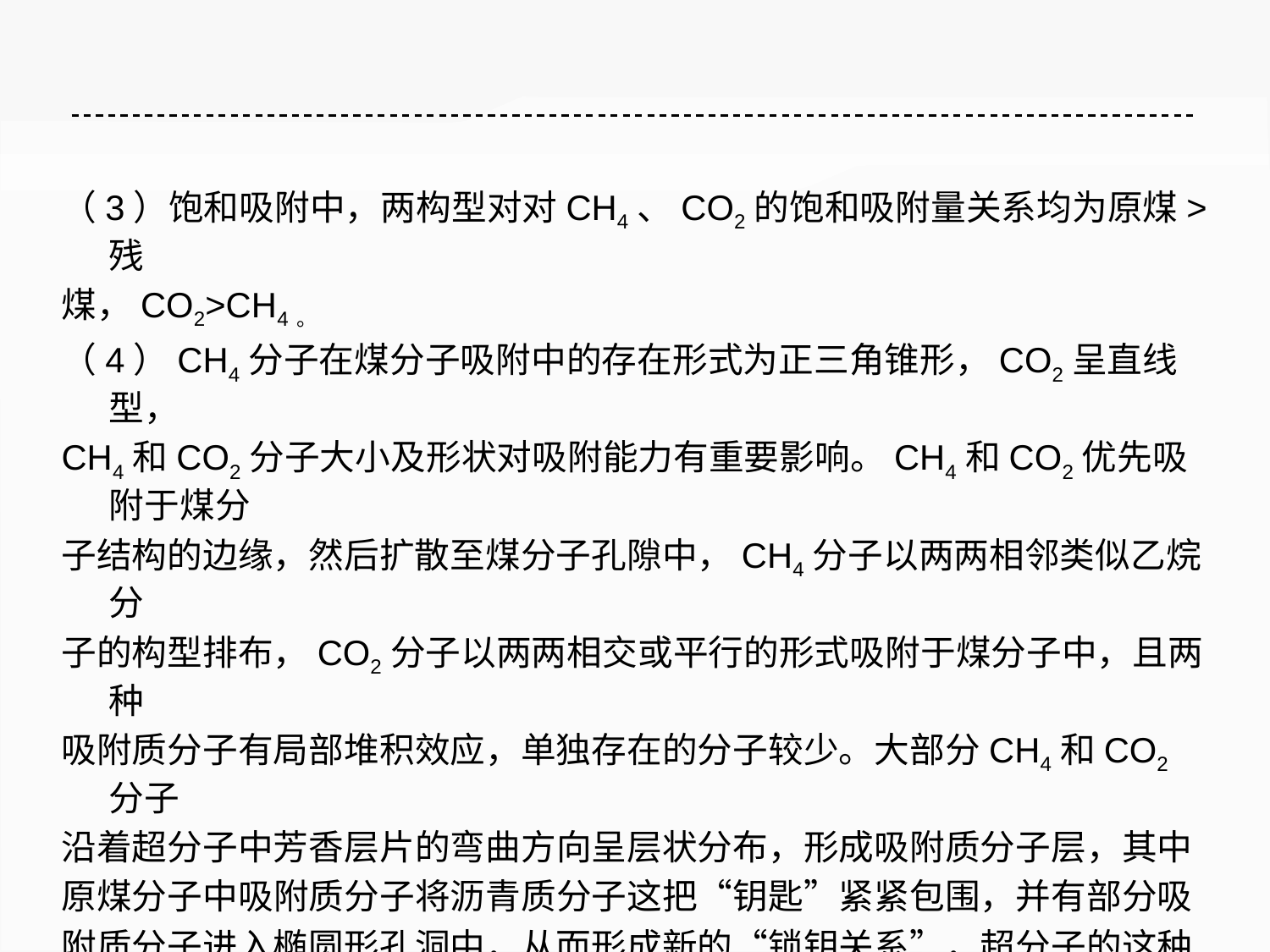

（3）饱和吸附中，两构型对对CH4、CO2的饱和吸附量关系均为原煤>残
煤，CO2>CH4。
（4）CH4分子在煤分子吸附中的存在形式为正三角锥形，CO2呈直线型，
CH4和CO2分子大小及形状对吸附能力有重要影响。CH4和CO2优先吸附于煤分
子结构的边缘，然后扩散至煤分子孔隙中，CH4分子以两两相邻类似乙烷分
子的构型排布，CO2分子以两两相交或平行的形式吸附于煤分子中，且两种
吸附质分子有局部堆积效应，单独存在的分子较少。大部分CH4和CO2分子
沿着超分子中芳香层片的弯曲方向呈层状分布，形成吸附质分子层，其中
原煤分子中吸附质分子将沥青质分子这把“钥匙”紧紧包围，并有部分吸
附质分子进入椭圆形孔洞中，从而形成新的“锁钥关系”，超分子的这种
分子识别机制对煤的吸附性能有重要影响。